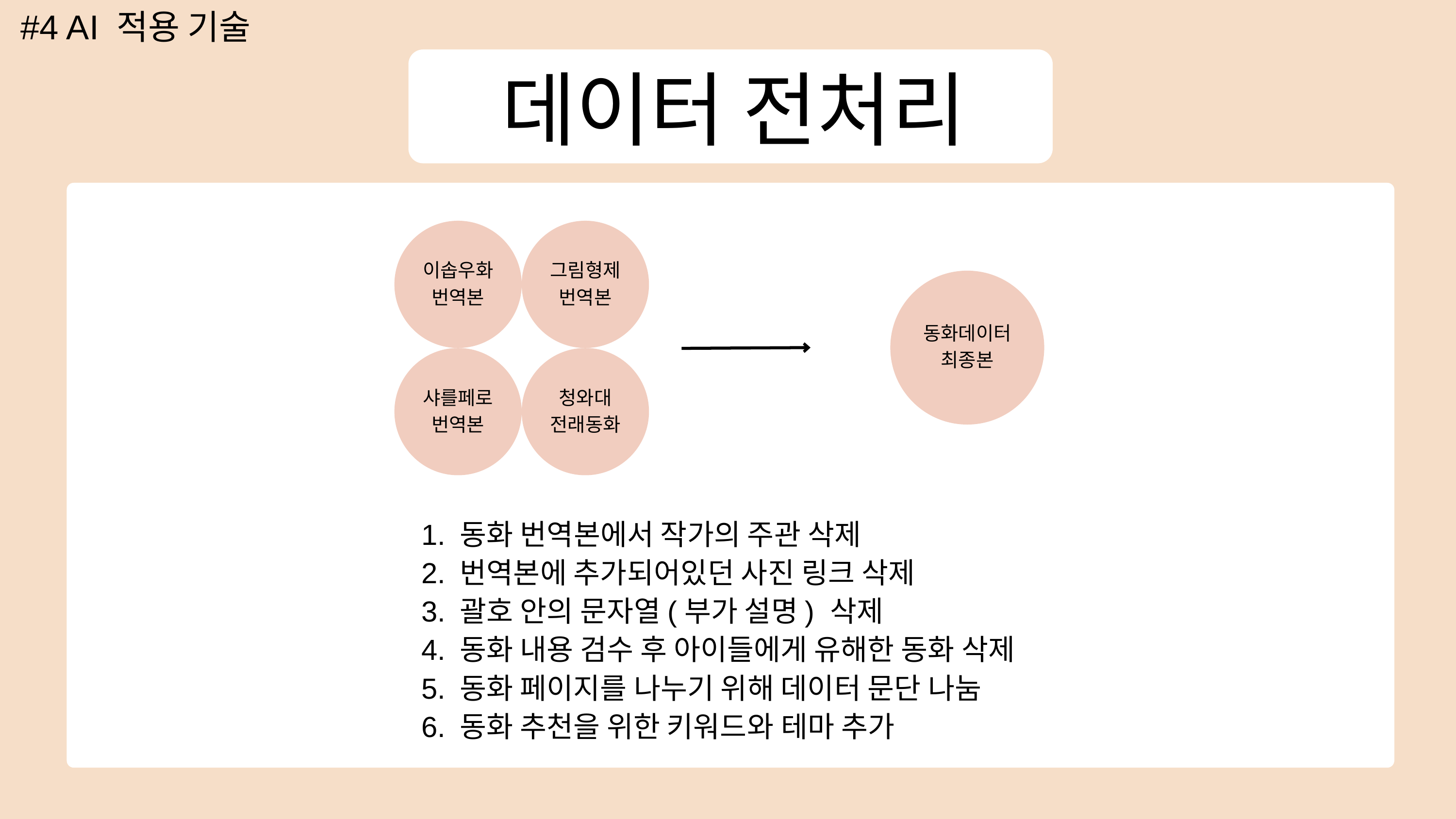

#4 AI 적용 기술

데이터 전처리

이솝우화
번역본

그림형제
번역본

샤를페로
번역본

청와대
전래동화

동화데이터
최종본

 동화 번역본에서 작가의 주관 삭제
 번역본에 추가되어있던 사진 링크 삭제
 괄호 안의 문자열(부가 설명) 삭제
 동화 내용 검수 후 아이들에게 유해한 동화 삭제
 동화 페이지를 나누기 위해 데이터 문단 나눔
 동화 추천을 위한 키워드와 테마 추가